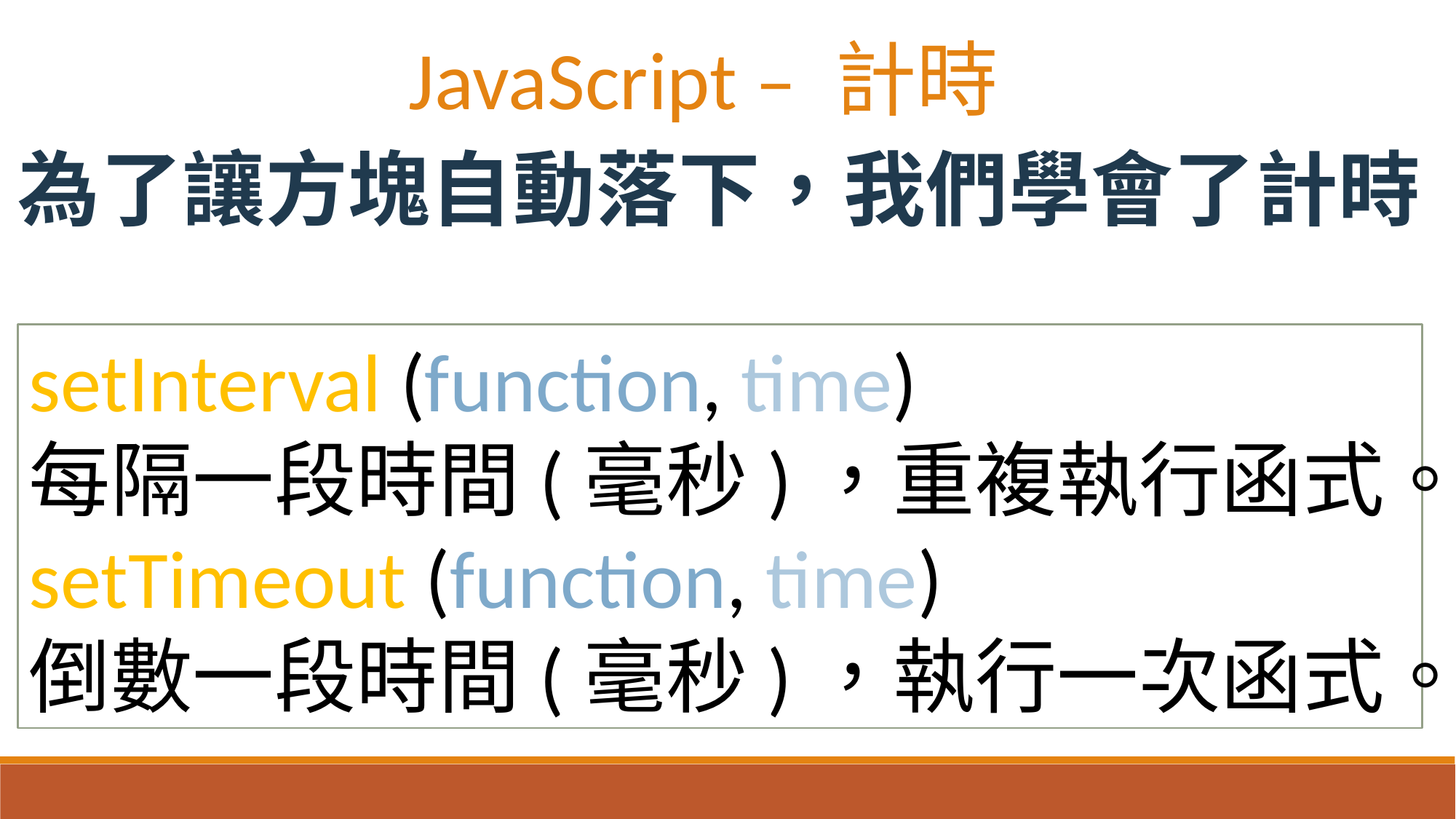

JavaScript – 計時
為了讓方塊自動落下，我們學會了計時
setInterval (function, time)
每隔一段時間(毫秒)，重複執行函式。
setTimeout (function, time)
倒數一段時間(毫秒)，執行一次函式。